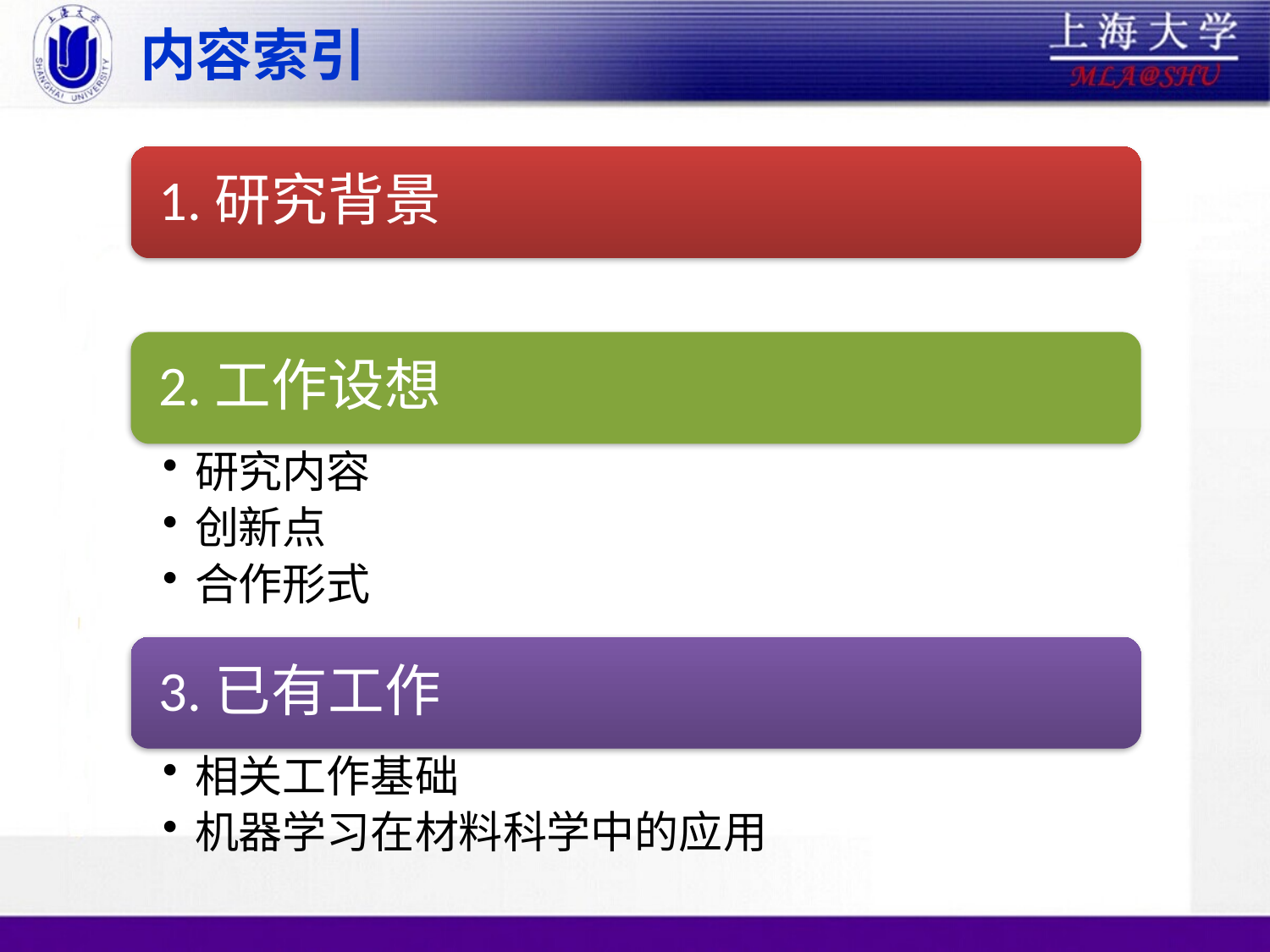

内容索引
1.研究背景

2.工作设想
研究内容
创新点
合作形式
3.已有工作
相关工作基础
机器学习在材料科学中的应用